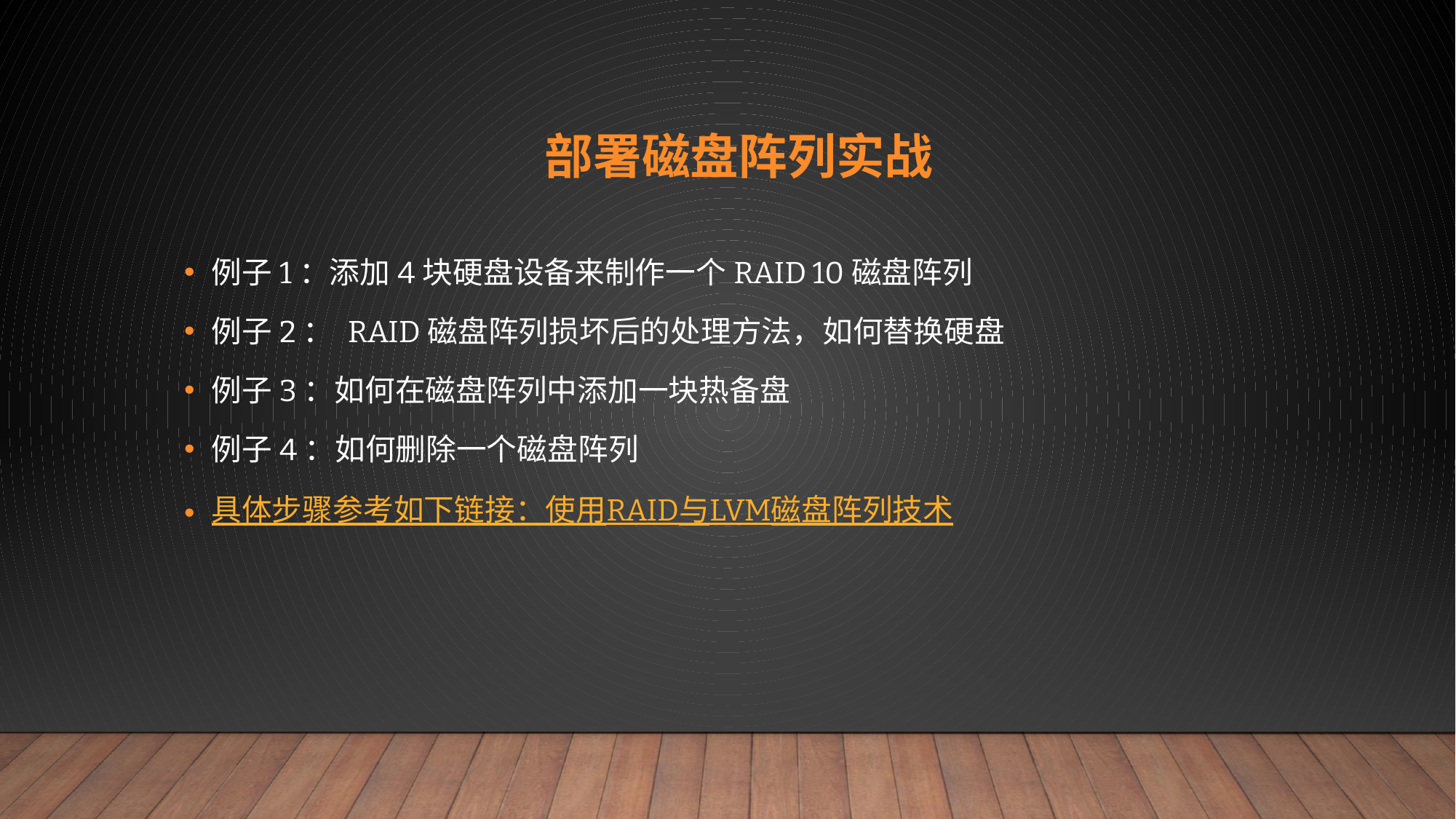

# 部署磁盘阵列实战
例子1：添加4块硬盘设备来制作一个RAID 10磁盘阵列
例子2： RAID磁盘阵列损坏后的处理方法，如何替换硬盘
例子3：如何在磁盘阵列中添加一块热备盘
例子4：如何删除一个磁盘阵列
具体步骤参考如下链接：使用RAID与LVM磁盘阵列技术